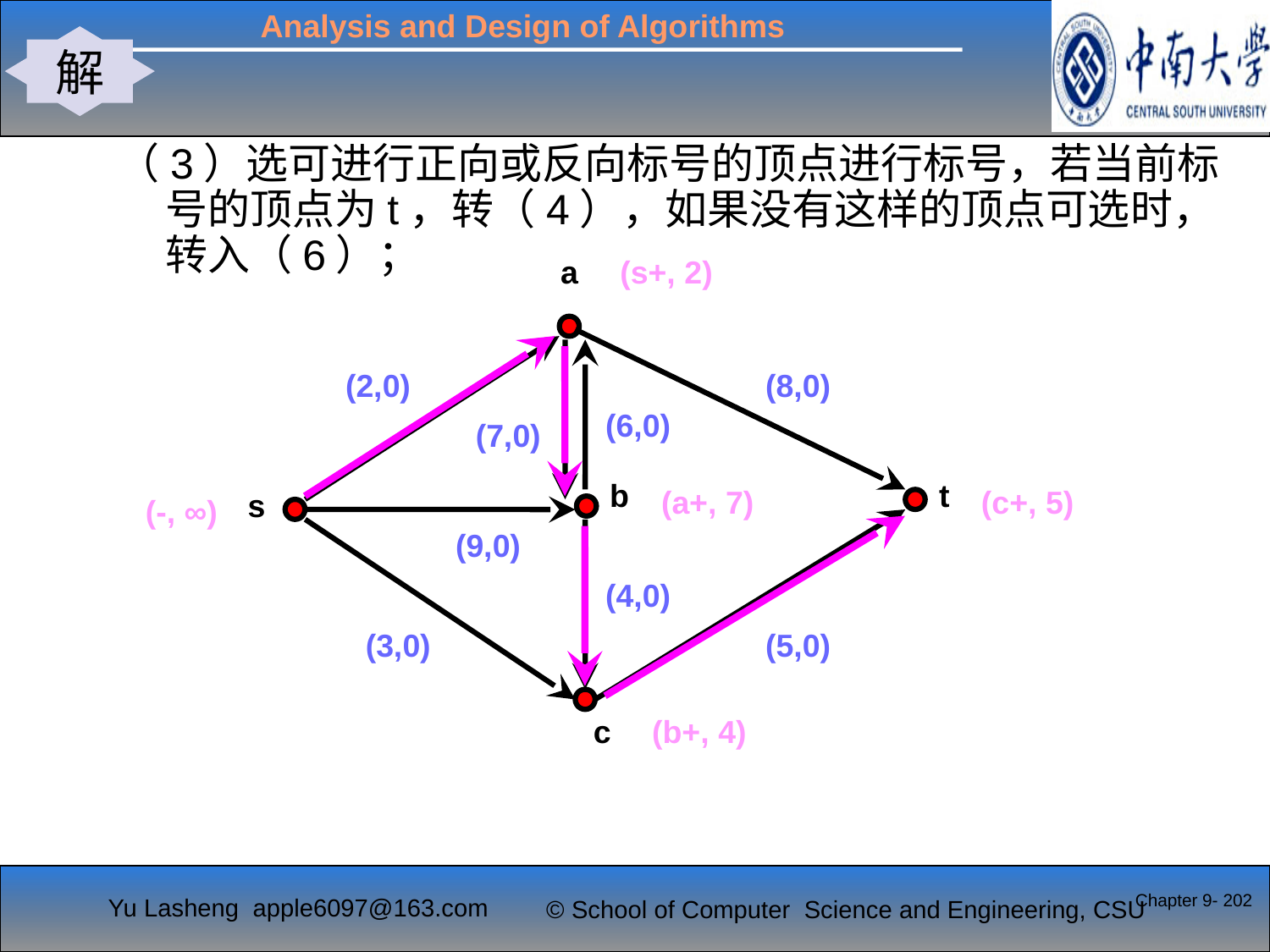

解
#
（3）选可进行正向或反向标号的顶点进行标号，若当前标号的顶点为t，转（4），如果没有这样的顶点可选时，转入（6）；
a

(2,0)
(8,0)
(6,0)
(7,0)
b
t
s

(9,0)

(4,0)
(5,0)
(3,0)

c
(s+, 2)

(a+, 7)
(c+, 5)
(-, ∞)

(b+, 4)
Chapter 9- 202